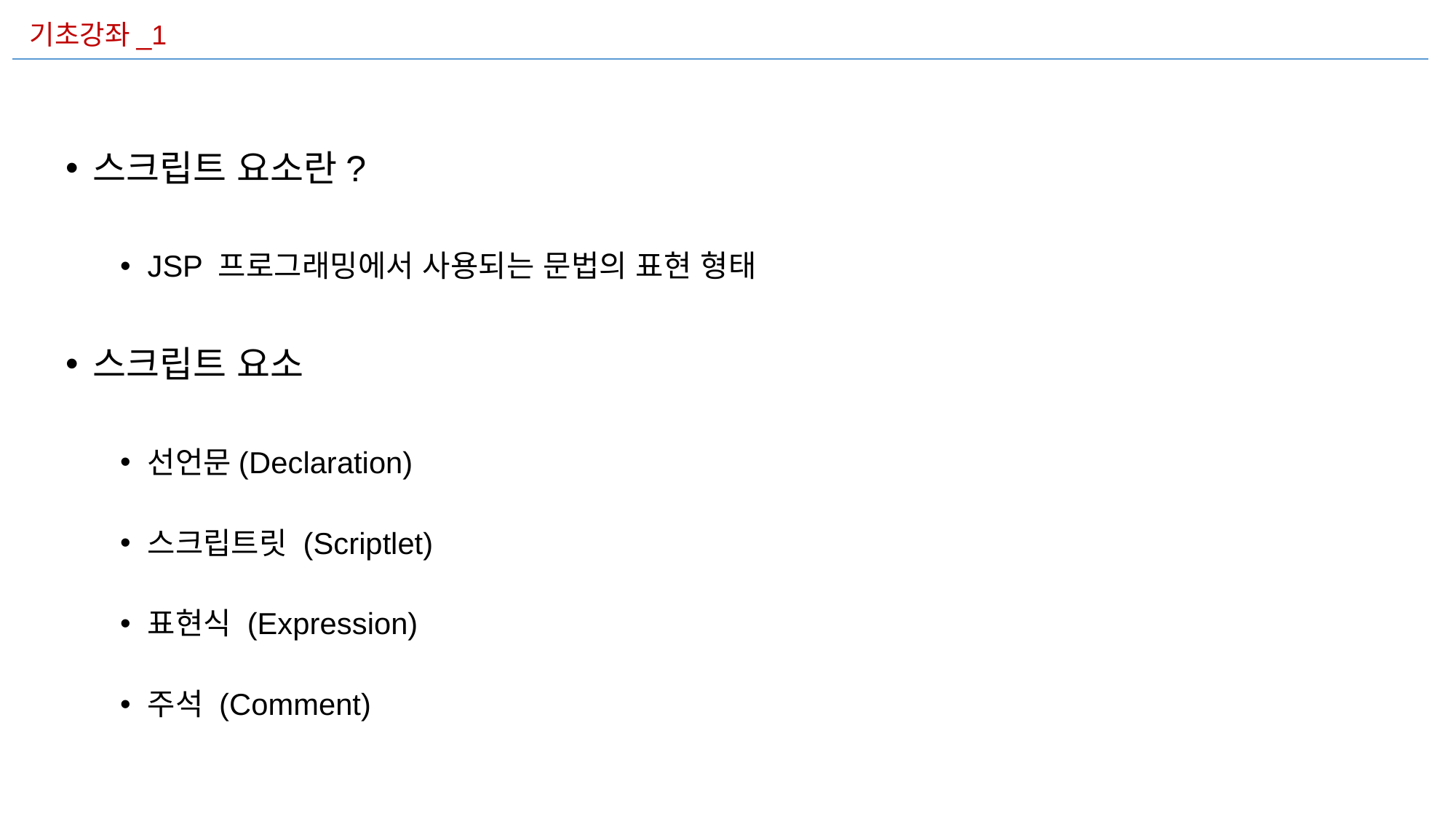

기초강좌_1
스크립트 요소란?

JSP 프로그래밍에서 사용되는 문법의 표현 형태

스크립트 요소

선언문(Declaration)

스크립트릿 (Scriptlet)

표현식 (Expression)

주석 (Comment)